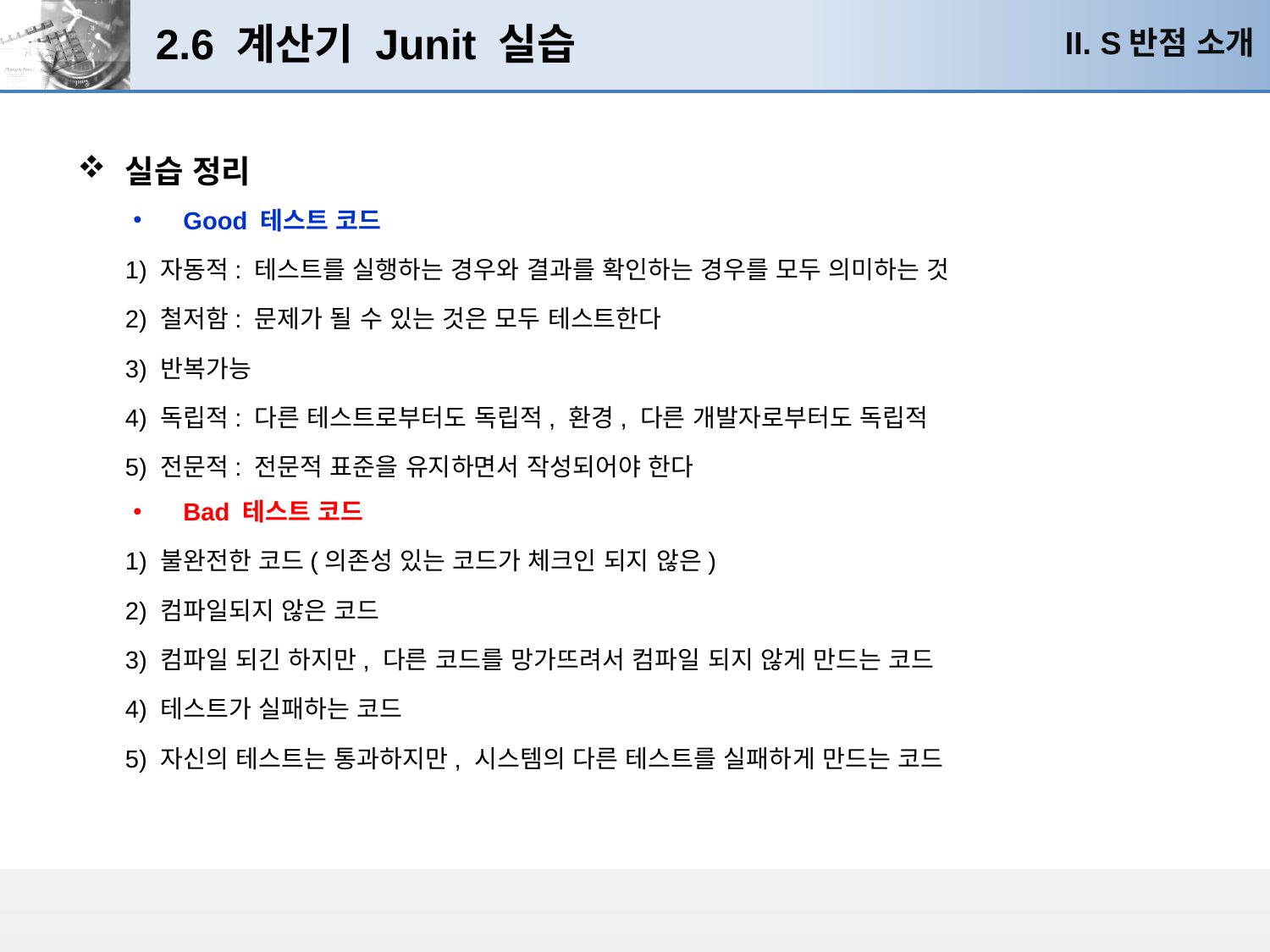

# 2.6 계산기 Junit 실습
II. S반점 소개
실습 정리
Good 테스트 코드
	1) 자동적: 테스트를 실행하는 경우와 결과를 확인하는 경우를 모두 의미하는 것
	2) 철저함: 문제가 될 수 있는 것은 모두 테스트한다
	3) 반복가능
	4) 독립적: 다른 테스트로부터도 독립적, 환경, 다른 개발자로부터도 독립적
	5) 전문적: 전문적 표준을 유지하면서 작성되어야 한다
Bad 테스트 코드
	1) 불완전한 코드(의존성 있는 코드가 체크인 되지 않은)
	2) 컴파일되지 않은 코드
	3) 컴파일 되긴 하지만, 다른 코드를 망가뜨려서 컴파일 되지 않게 만드는 코드
	4) 테스트가 실패하는 코드
	5) 자신의 테스트는 통과하지만, 시스템의 다른 테스트를 실패하게 만드는 코드